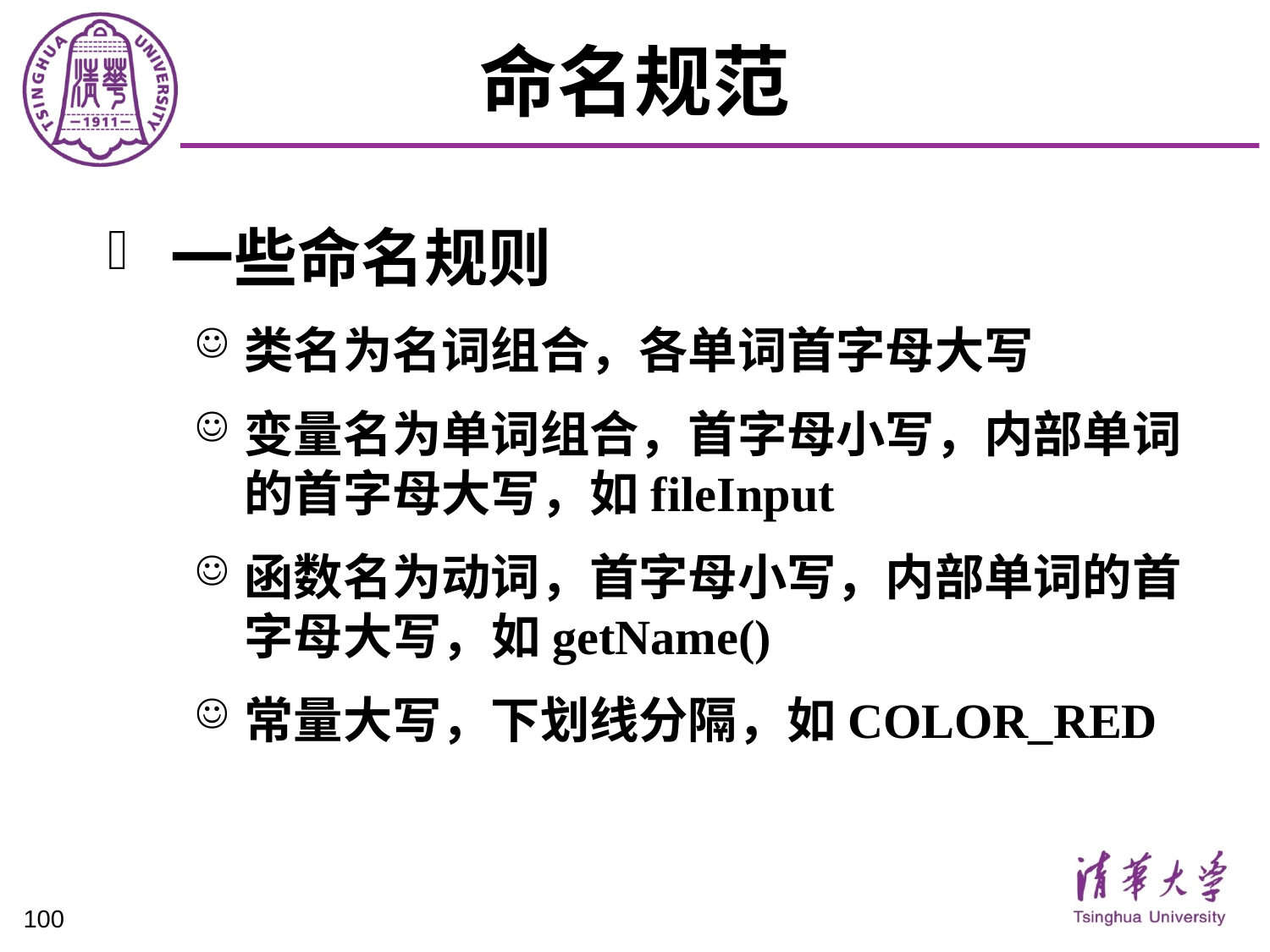

# 命名规范
一些命名规则
类名为名词组合，各单词首字母大写
变量名为单词组合，首字母小写，内部单词的首字母大写，如fileInput
函数名为动词，首字母小写，内部单词的首字母大写，如getName()
常量大写，下划线分隔，如COLOR_RED
100